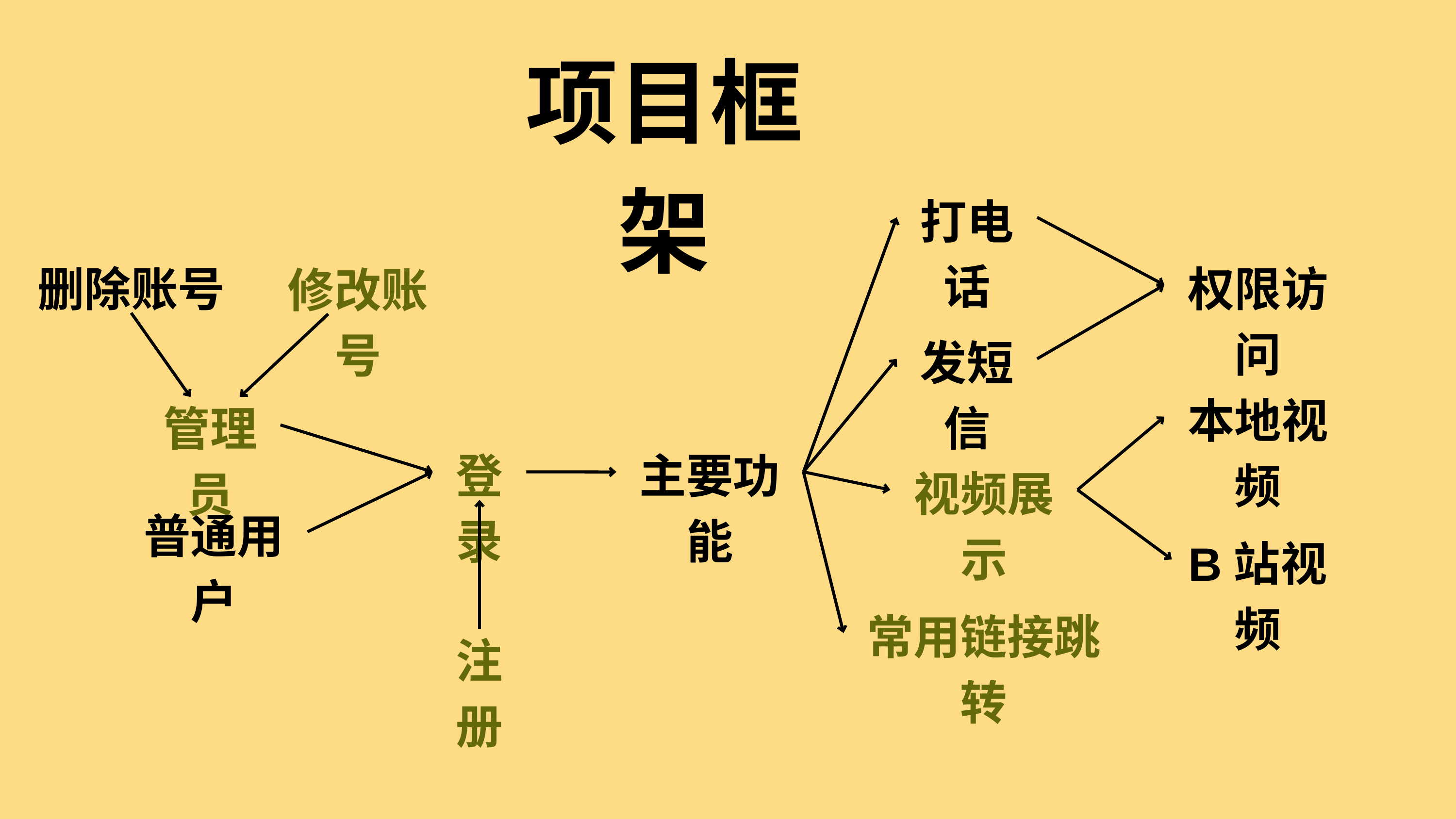

项目框架
打电话

删除账号
权限访问
修改账号

发短信

本地视频
管理员

登录
主要功能
视频展示

普通用户

B站视频
常用链接跳转
注册